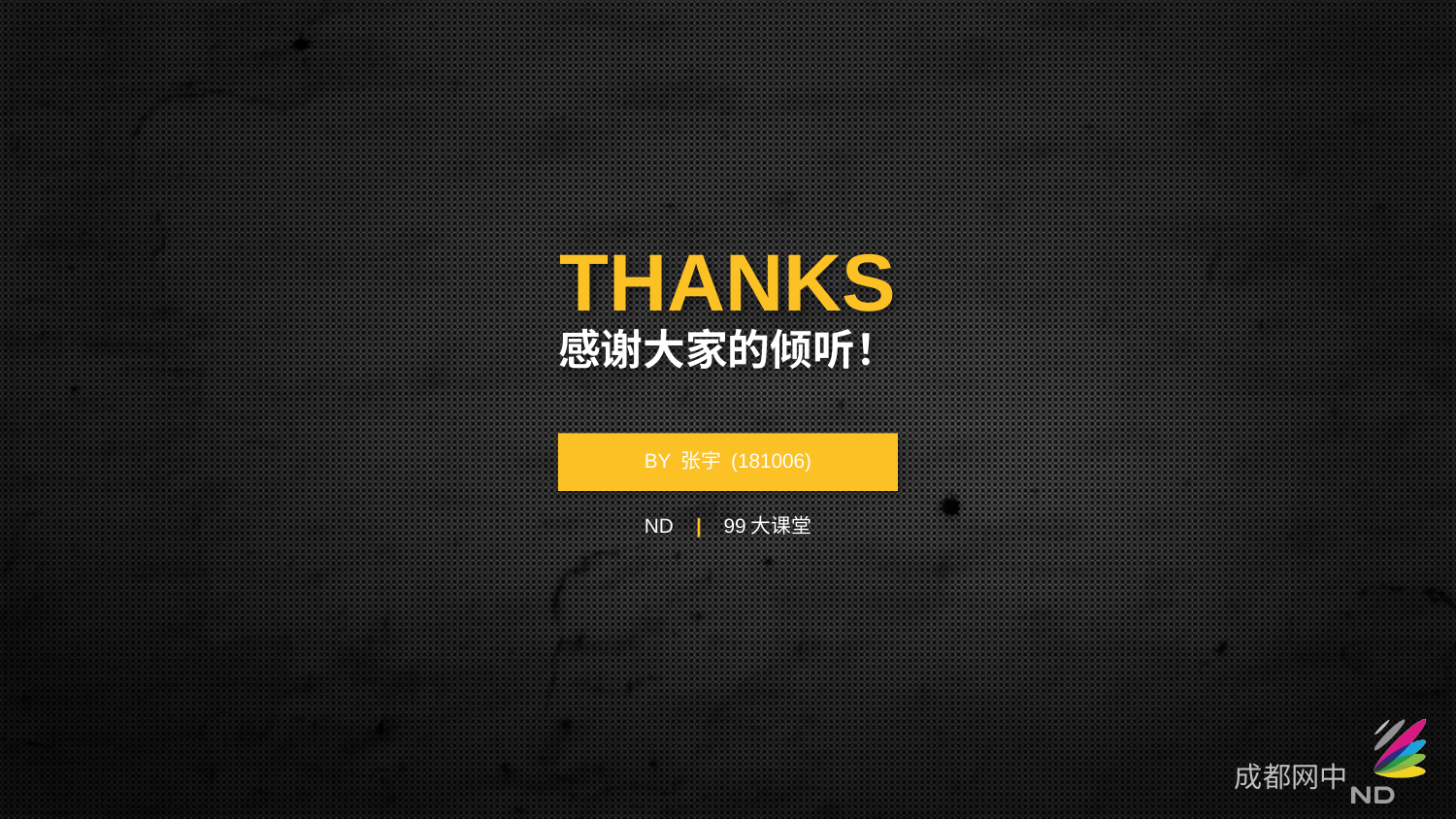

THANKS
感谢大家的倾听！

BY 张宇 (181006)
ND    |    99大课堂